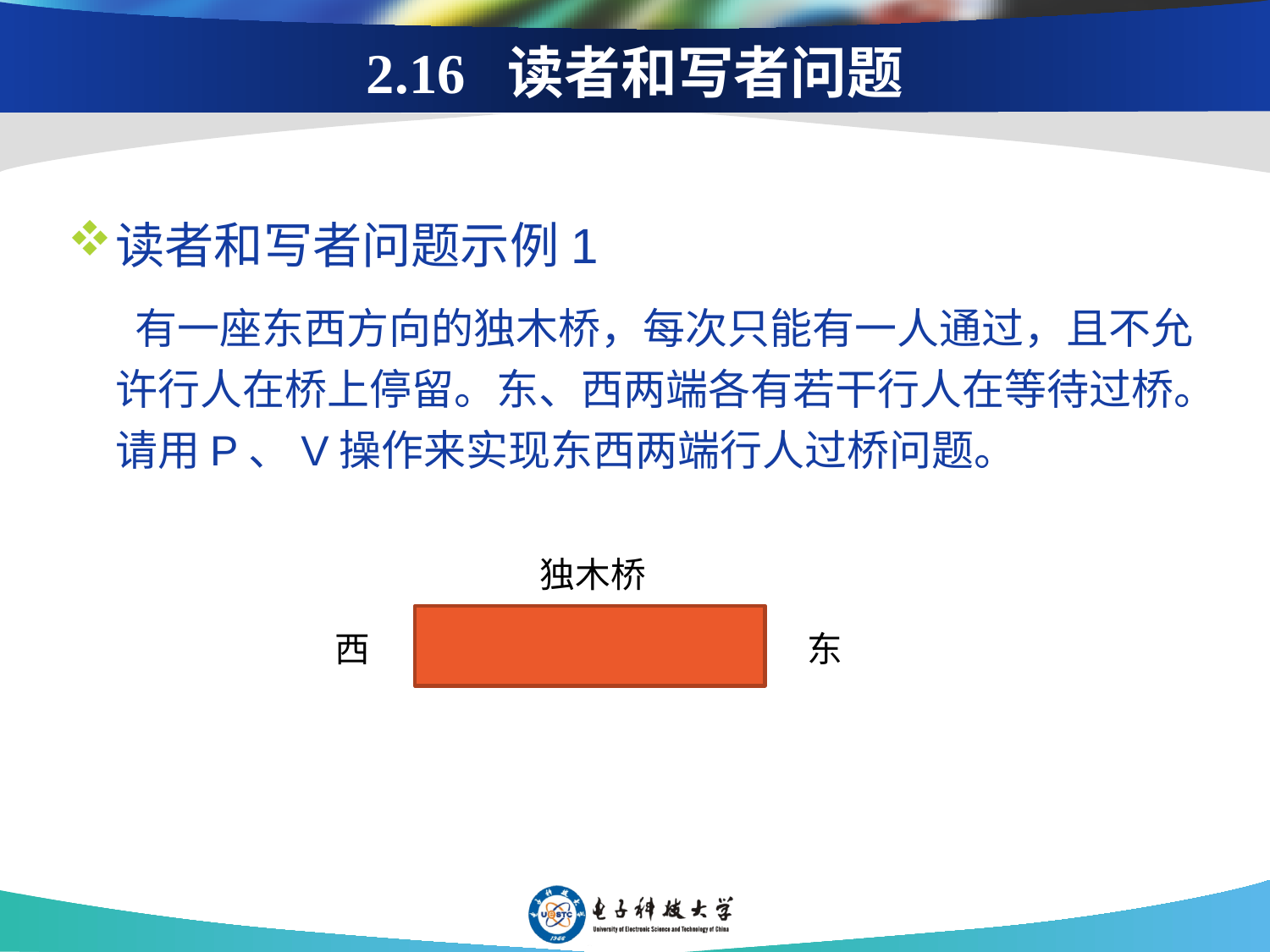

2.16  读者和写者问题
读者和写者问题示例1
      有一座东西方向的独木桥，每次只能有一人通过，且不允许行人在桥上停留。东、西两端各有若干行人在等待过桥。请用P、V操作来实现东西两端行人过桥问题。
独木桥

西
东